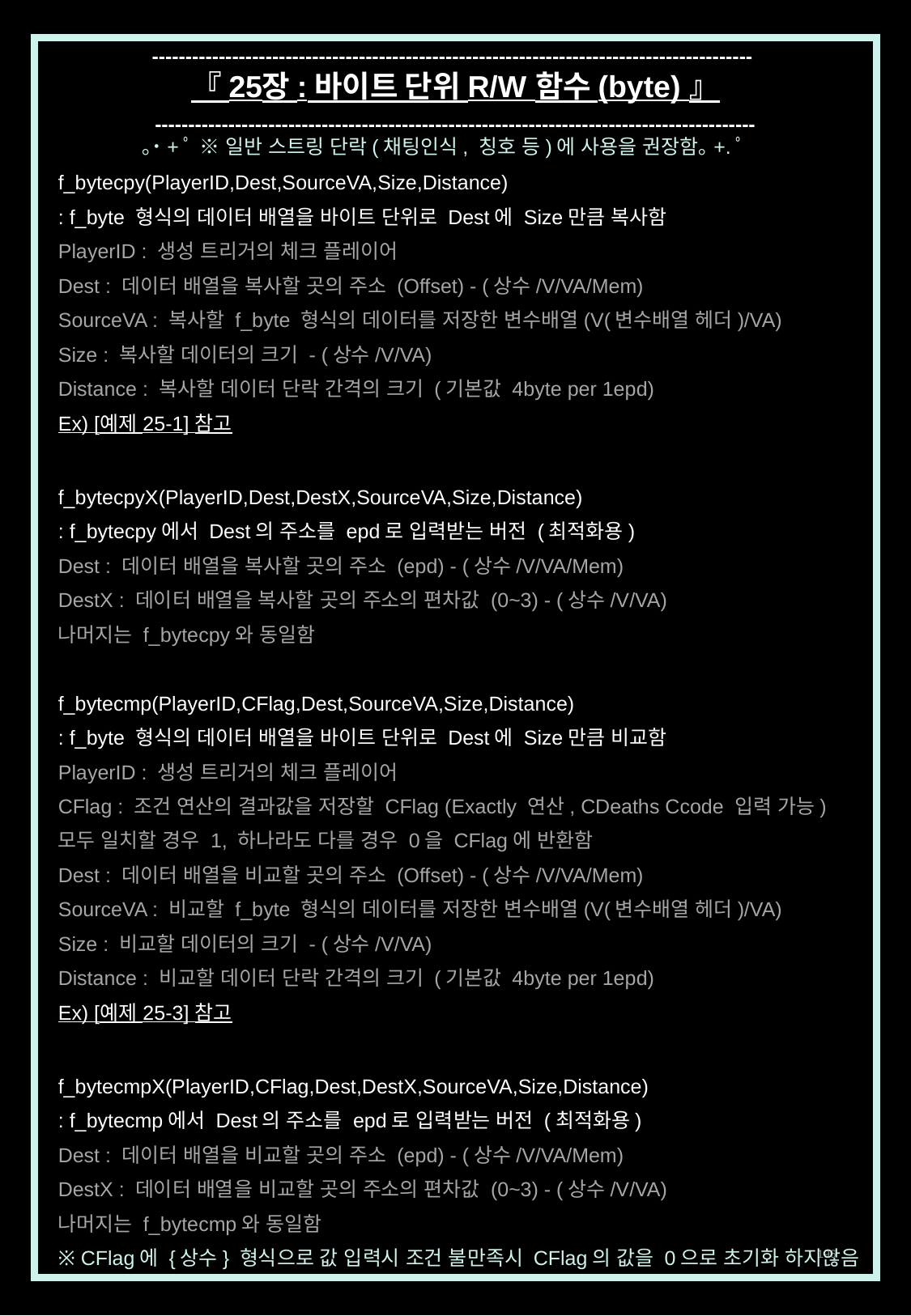

------------------------------------------------------------------------------------------
『 25장 : 바이트 단위 R/W 함수 (byte) 』
------------------------------------------------------------------------------------------

｡˙+ﾟ ※ 일반 스트링 단락(채팅인식, 칭호 등)에 사용을 권장함｡+.ﾟ
f_bytecpy(PlayerID,Dest,SourceVA,Size,Distance)
: f_byte 형식의 데이터 배열을 바이트 단위로 Dest에 Size만큼 복사함
PlayerID : 생성 트리거의 체크 플레이어
Dest : 데이터 배열을 복사할 곳의 주소 (Offset) - (상수/V/VA/Mem)
SourceVA : 복사할 f_byte 형식의 데이터를 저장한 변수배열(V(변수배열 헤더)/VA)
Size : 복사할 데이터의 크기 - (상수/V/VA)
Distance : 복사할 데이터 단락 간격의 크기 (기본값 4byte per 1epd)
Ex) [예제 25-1] 참고

f_bytecpyX(PlayerID,Dest,DestX,SourceVA,Size,Distance)
: f_bytecpy에서 Dest의 주소를 epd로 입력받는 버전 (최적화용)
Dest : 데이터 배열을 복사할 곳의 주소 (epd) - (상수/V/VA/Mem)
DestX : 데이터 배열을 복사할 곳의 주소의 편차값 (0~3) - (상수/V/VA)
나머지는 f_bytecpy와 동일함

f_bytecmp(PlayerID,CFlag,Dest,SourceVA,Size,Distance)
: f_byte 형식의 데이터 배열을 바이트 단위로 Dest에 Size만큼 비교함
PlayerID : 생성 트리거의 체크 플레이어
CFlag : 조건 연산의 결과값을 저장할 CFlag (Exactly 연산, CDeaths Ccode 입력 가능)
모두 일치할 경우 1, 하나라도 다를 경우 0을 CFlag에 반환함
Dest : 데이터 배열을 비교할 곳의 주소 (Offset) - (상수/V/VA/Mem)
SourceVA : 비교할 f_byte 형식의 데이터를 저장한 변수배열(V(변수배열 헤더)/VA)
Size : 비교할 데이터의 크기 - (상수/V/VA)
Distance : 비교할 데이터 단락 간격의 크기 (기본값 4byte per 1epd)
Ex) [예제 25-3] 참고

f_bytecmpX(PlayerID,CFlag,Dest,DestX,SourceVA,Size,Distance)
: f_bytecmp에서 Dest의 주소를 epd로 입력받는 버전 (최적화용)
Dest : 데이터 배열을 비교할 곳의 주소 (epd) - (상수/V/VA/Mem)
DestX : 데이터 배열을 비교할 곳의 주소의 편차값 (0~3) - (상수/V/VA)
나머지는 f_bytecmp와 동일함
※ CFlag에 {상수} 형식으로 값 입력시 조건 불만족시 CFlag의 값을 0으로 초기화 하지않음
196